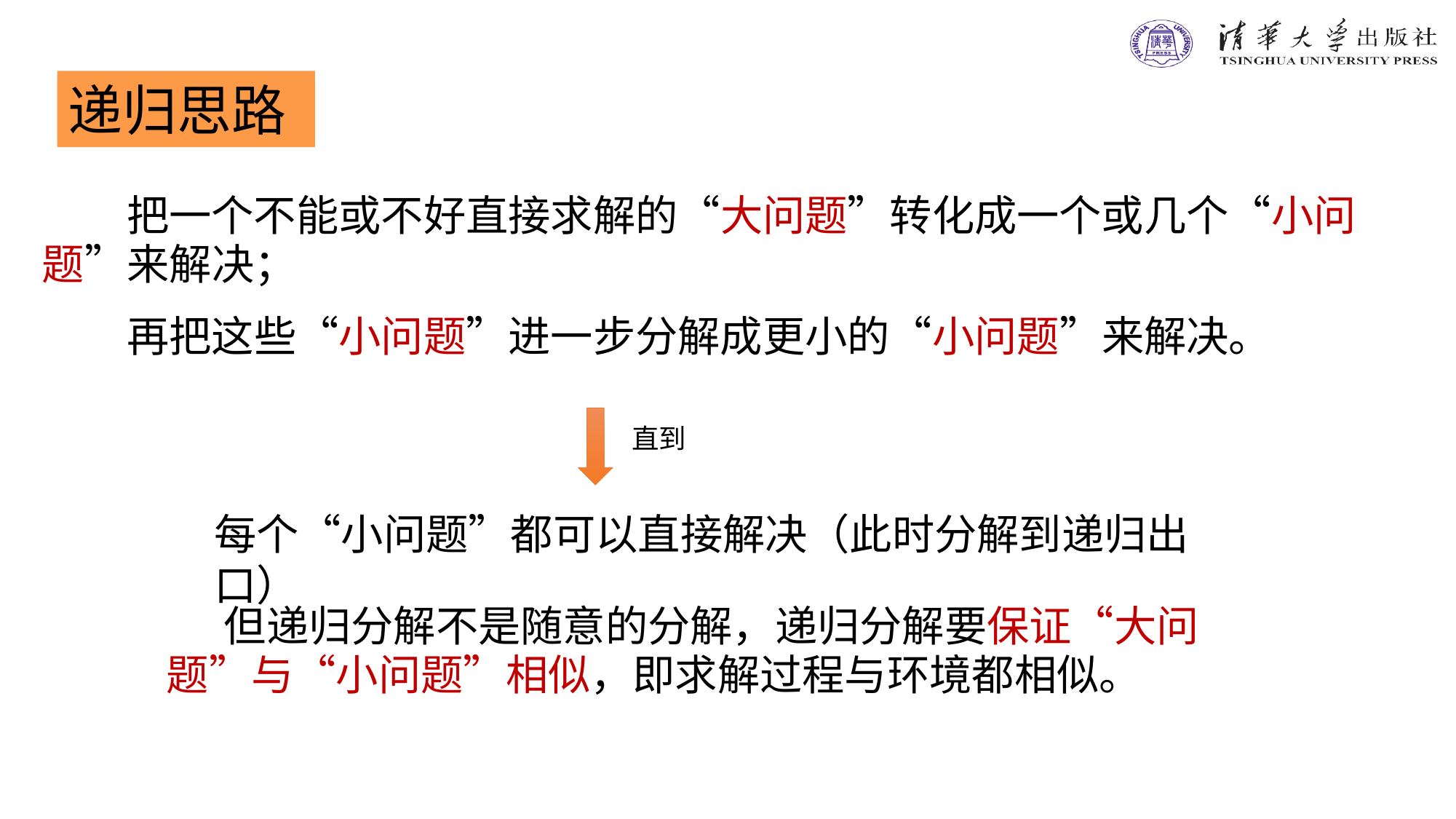

递归思路
　　把一个不能或不好直接求解的“大问题”转化成一个或几个“小问题”来解决；
　　再把这些“小问题”进一步分解成更小的“小问题”来解决。

直到
每个“小问题”都可以直接解决（此时分解到递归出口）
     但递归分解不是随意的分解，递归分解要保证“大问题”与“小问题”相似，即求解过程与环境都相似。